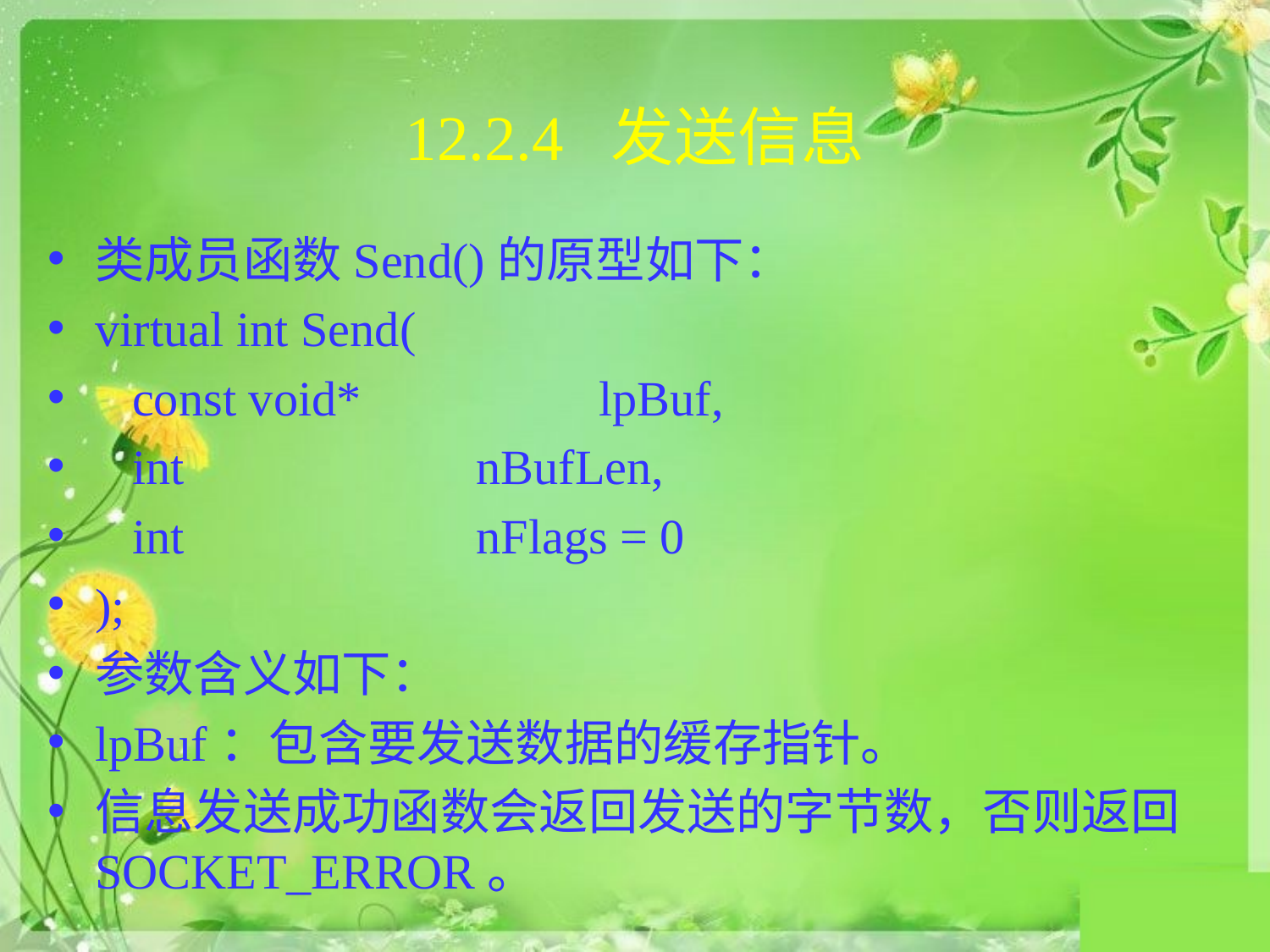

# 12.2.4  发送信息
类成员函数Send()的原型如下：
virtual int Send(
   const void* 	          lpBuf,
   int 			nBufLen,
   int 			nFlags = 0
);
参数含义如下：
lpBuf：包含要发送数据的缓存指针。
信息发送成功函数会返回发送的字节数，否则返回SOCKET_ERROR。